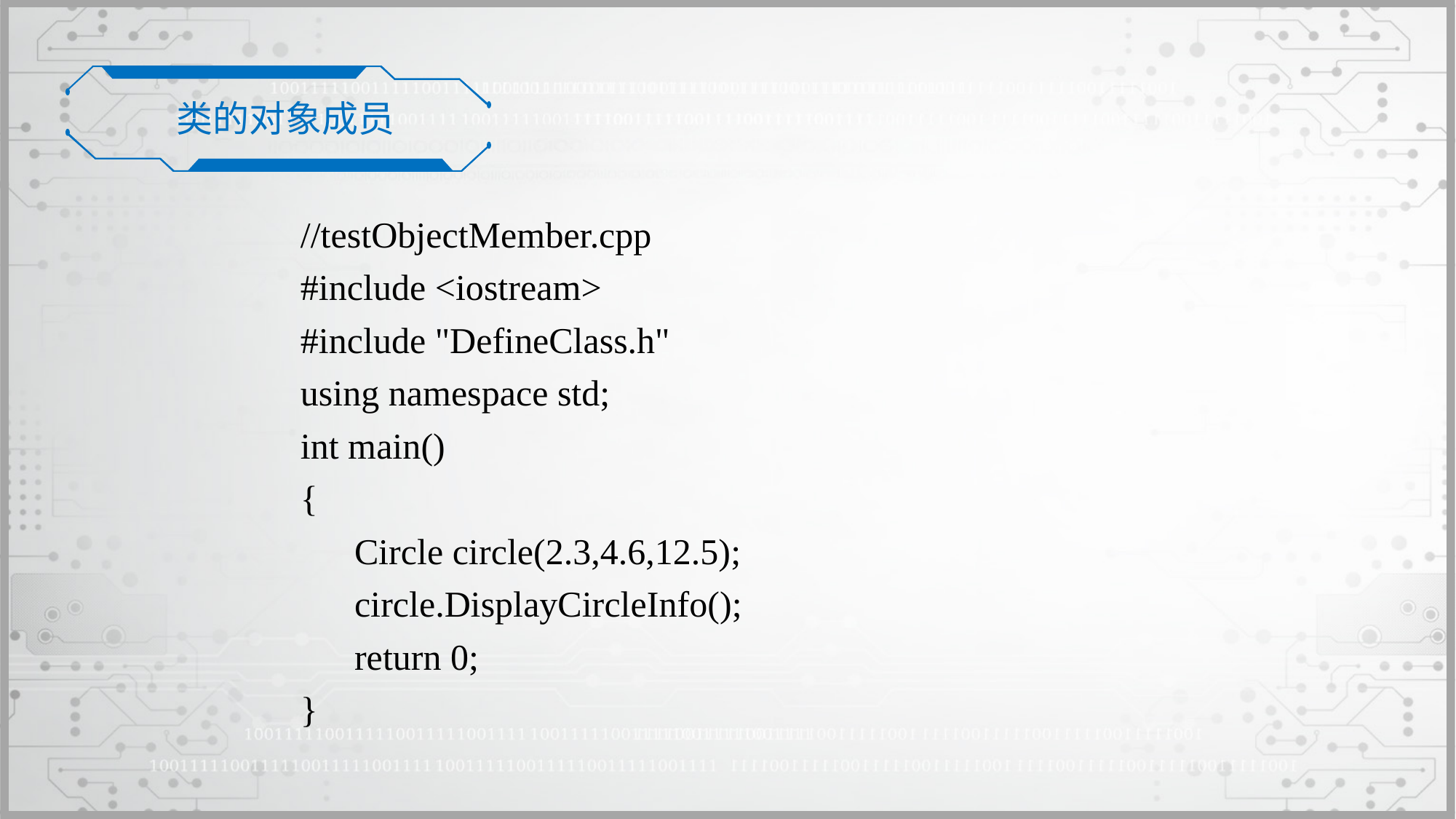

类的对象成员
//testObjectMember.cpp
#include <iostream>
#include "DefineClass.h"
using namespace std;
int main()
{
	Circle circle(2.3,4.6,12.5);
	circle.DisplayCircleInfo();
	return 0;
}